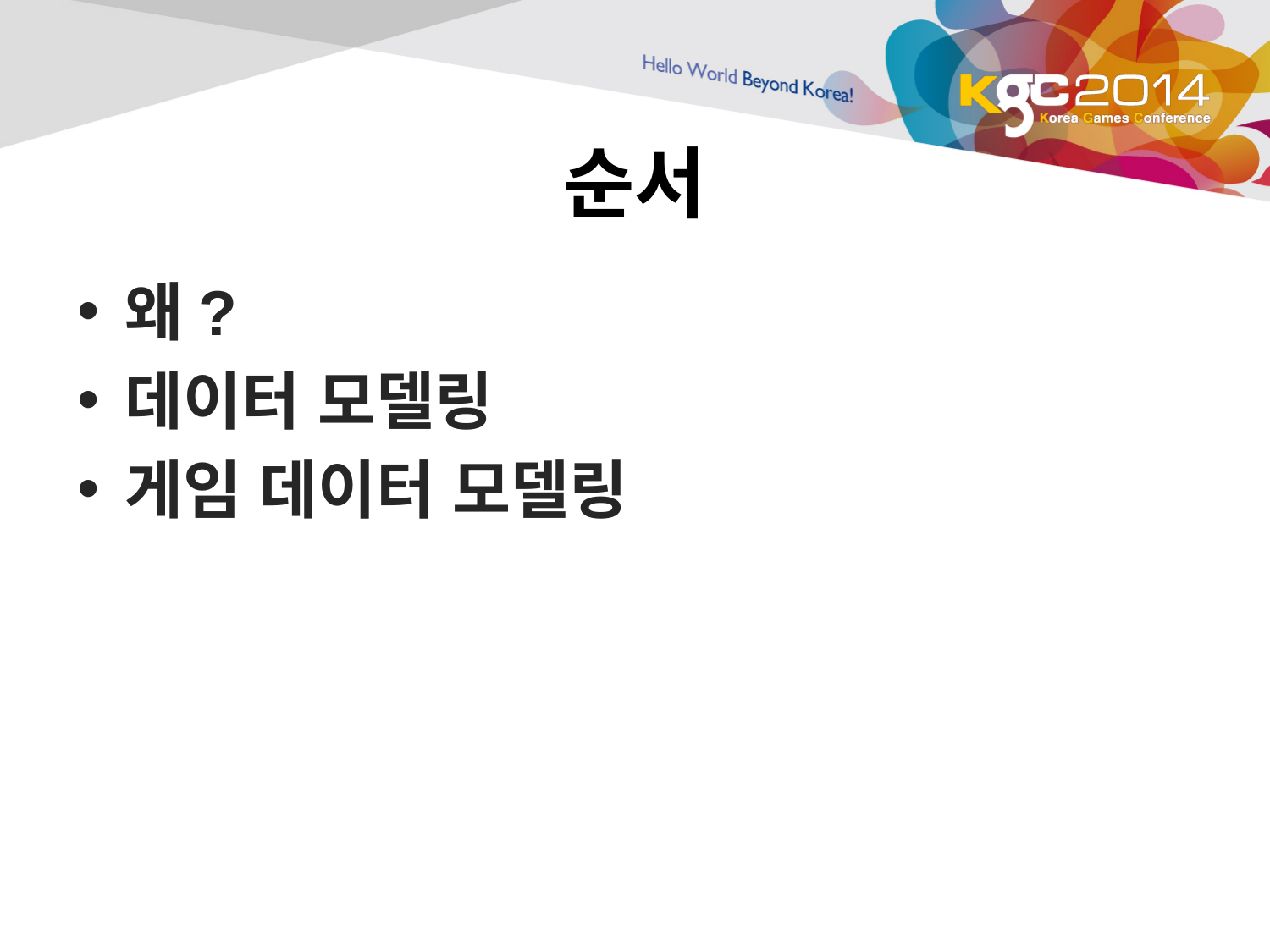

# 순서
왜?
데이터 모델링
게임 데이터 모델링